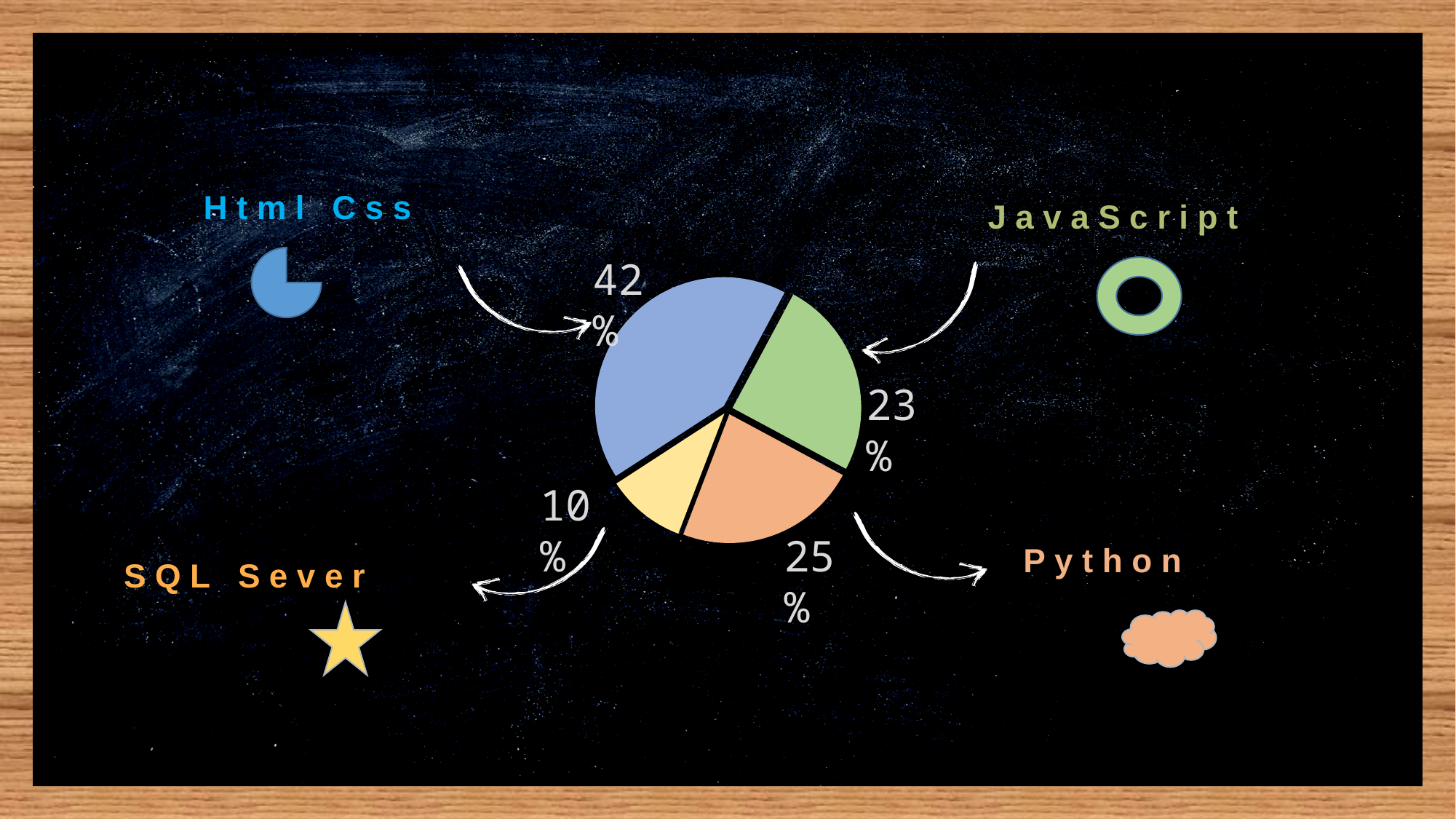

核心技术
Html Css
JavaScript
42%

### Chart

| Category | 销售额 |
|---|---|
| 第一季度 | 0.42 |
| 第二季度 | 0.25 |
| 第三季度 | 0.23 |
| 第四季度 | 0.1 |
23%
10%

25%

 Python
SQL Sever